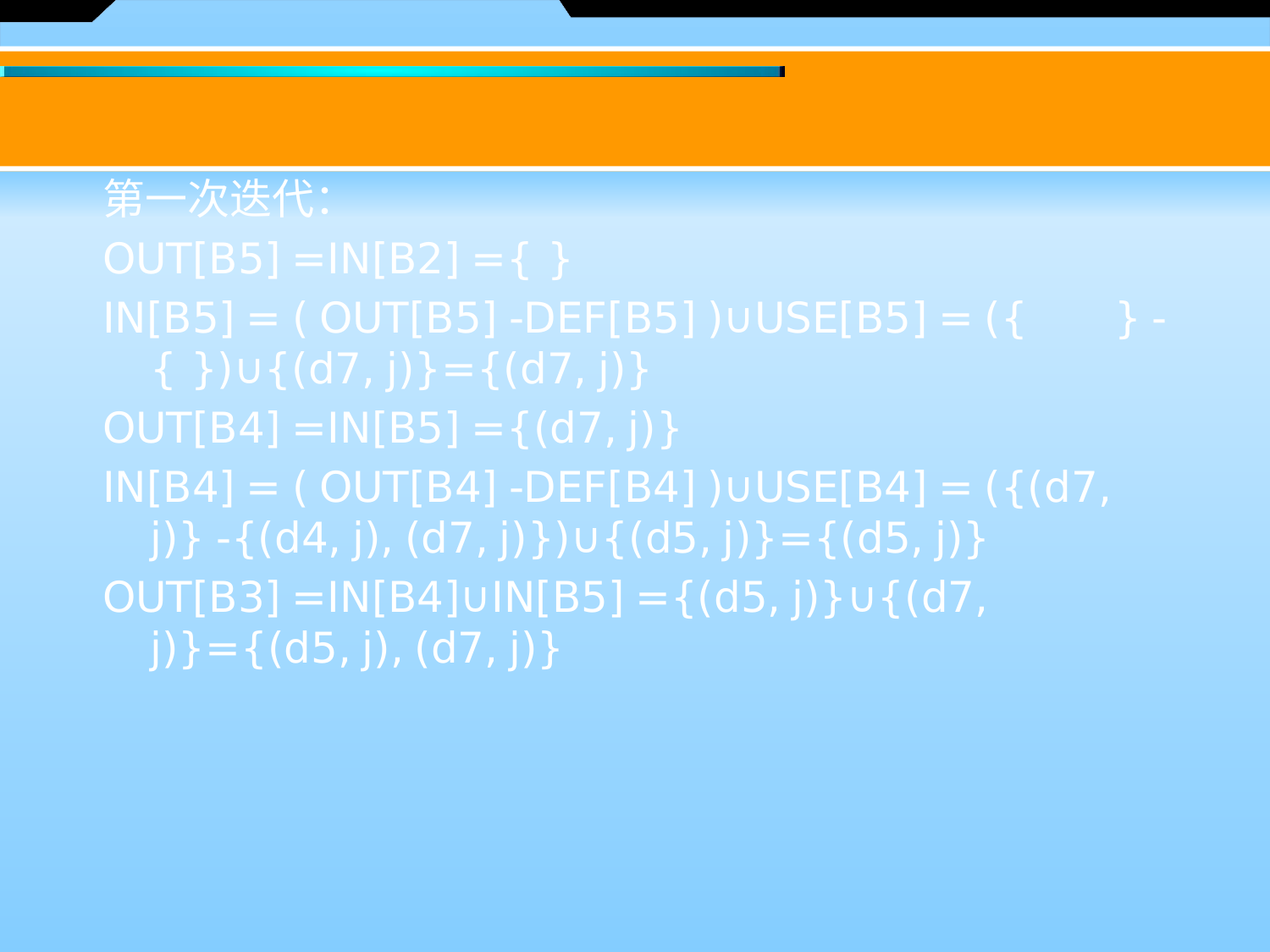

#
第一次迭代：
OUT[B5] =IN[B2] ={ }
IN[B5] = ( OUT[B5] -DEF[B5] )∪USE[B5] = ({ } -{ })∪{(d7, j)}={(d7, j)}
OUT[B4] =IN[B5] ={(d7, j)}
IN[B4] = ( OUT[B4] -DEF[B4] )∪USE[B4] = ({(d7, j)} -{(d4, j), (d7, j)})∪{(d5, j)}={(d5, j)}
OUT[B3] =IN[B4]∪IN[B5] ={(d5, j)}∪{(d7, j)}={(d5, j), (d7, j)}